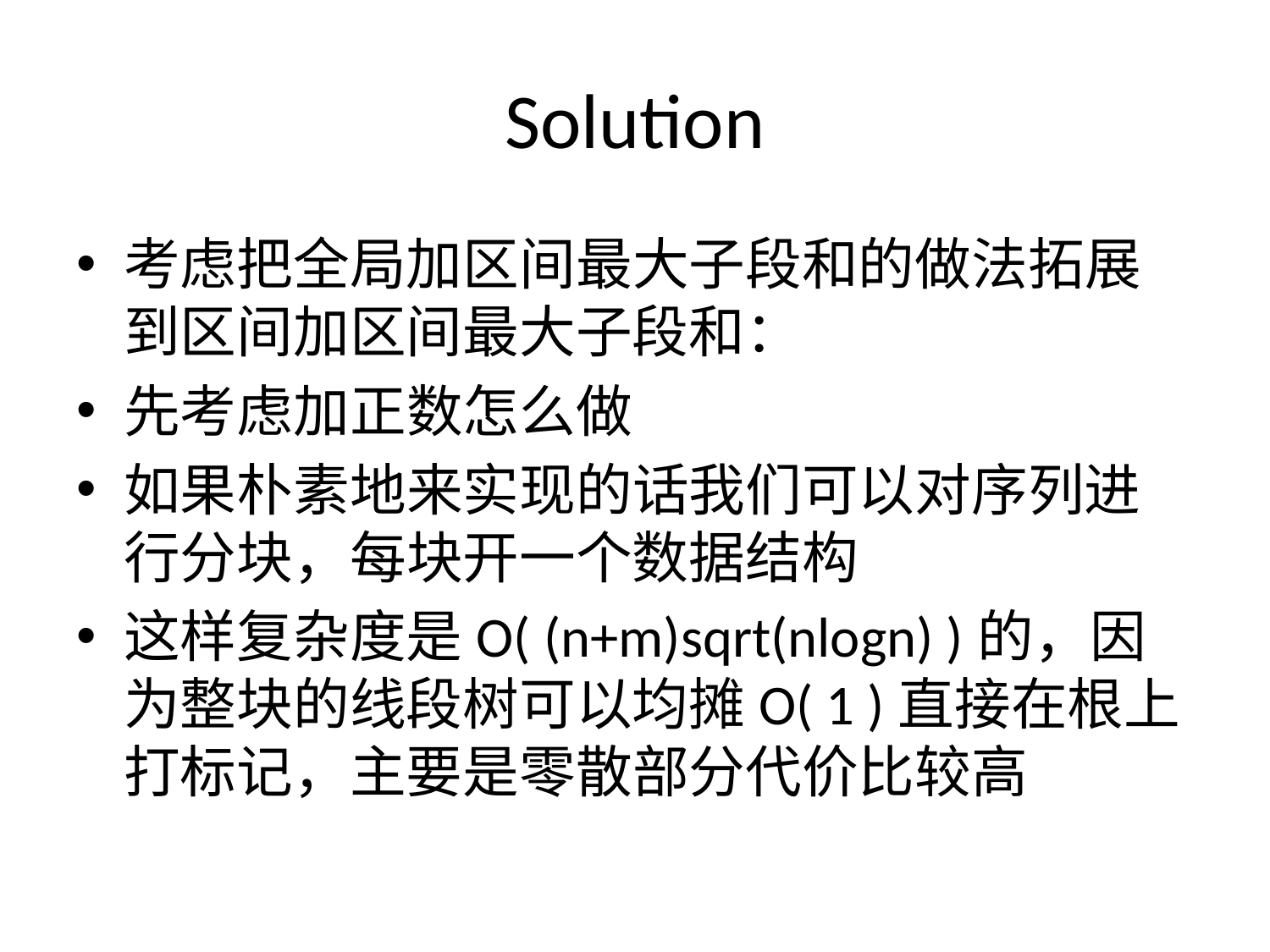

# Solution
考虑把全局加区间最大子段和的做法拓展到区间加区间最大子段和：
先考虑加正数怎么做
如果朴素地来实现的话我们可以对序列进行分块，每块开一个数据结构
这样复杂度是O( (n+m)sqrt(nlogn) )的，因为整块的线段树可以均摊O( 1 )直接在根上打标记，主要是零散部分代价比较高